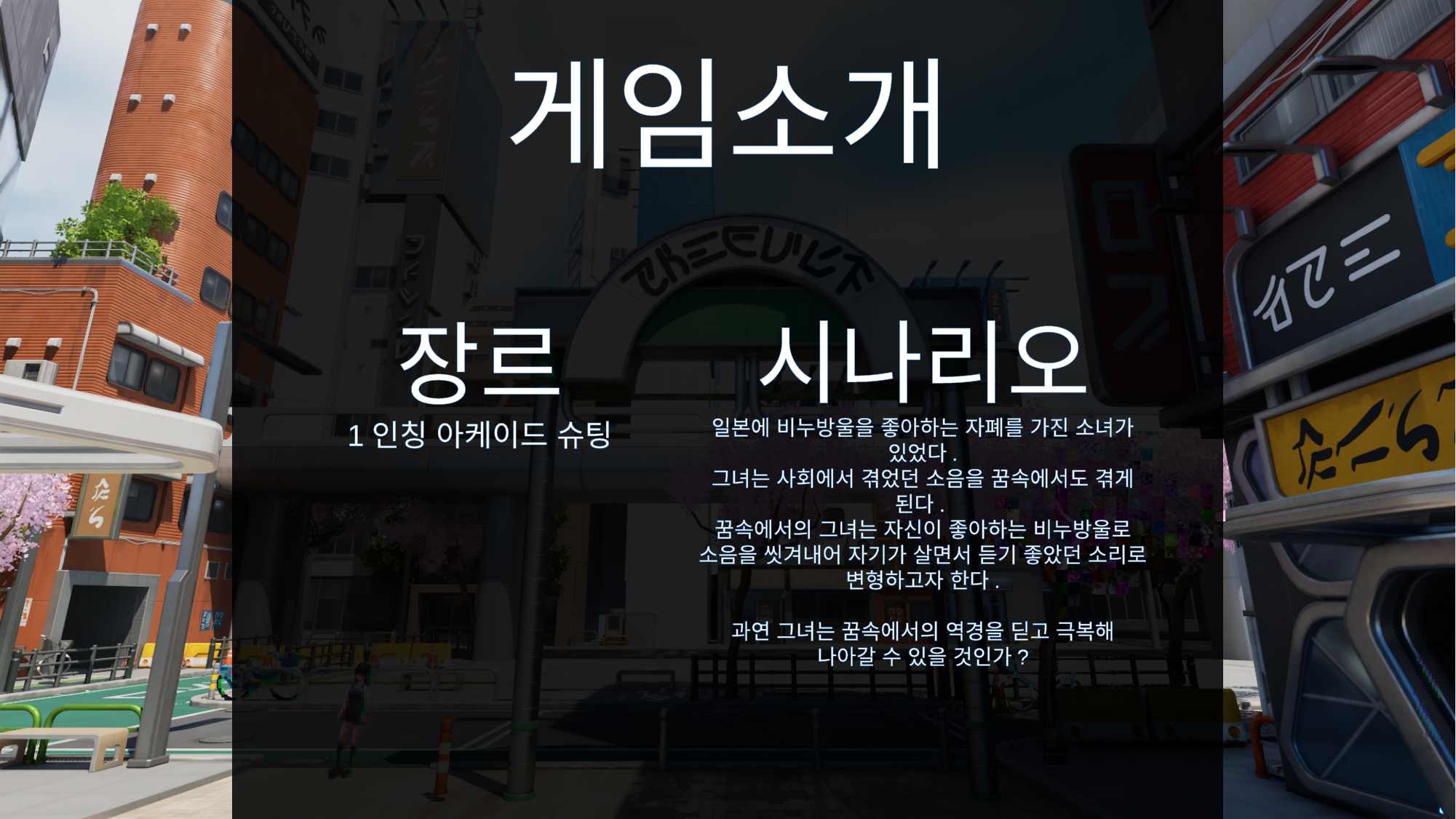

게임소개
시나리오
일본에 비누방울을 좋아하는 자폐를 가진 소녀가 있었다.
그녀는 사회에서 겪었던 소음을 꿈속에서도 겪게 된다.
꿈속에서의 그녀는 자신이 좋아하는 비누방울로 소음을 씻겨내어 자기가 살면서 듣기 좋았던 소리로 변형하고자 한다.

과연 그녀는 꿈속에서의 역경을 딛고 극복해
나아갈 수 있을 것인가?
장르
1인칭 아케이드 슈팅